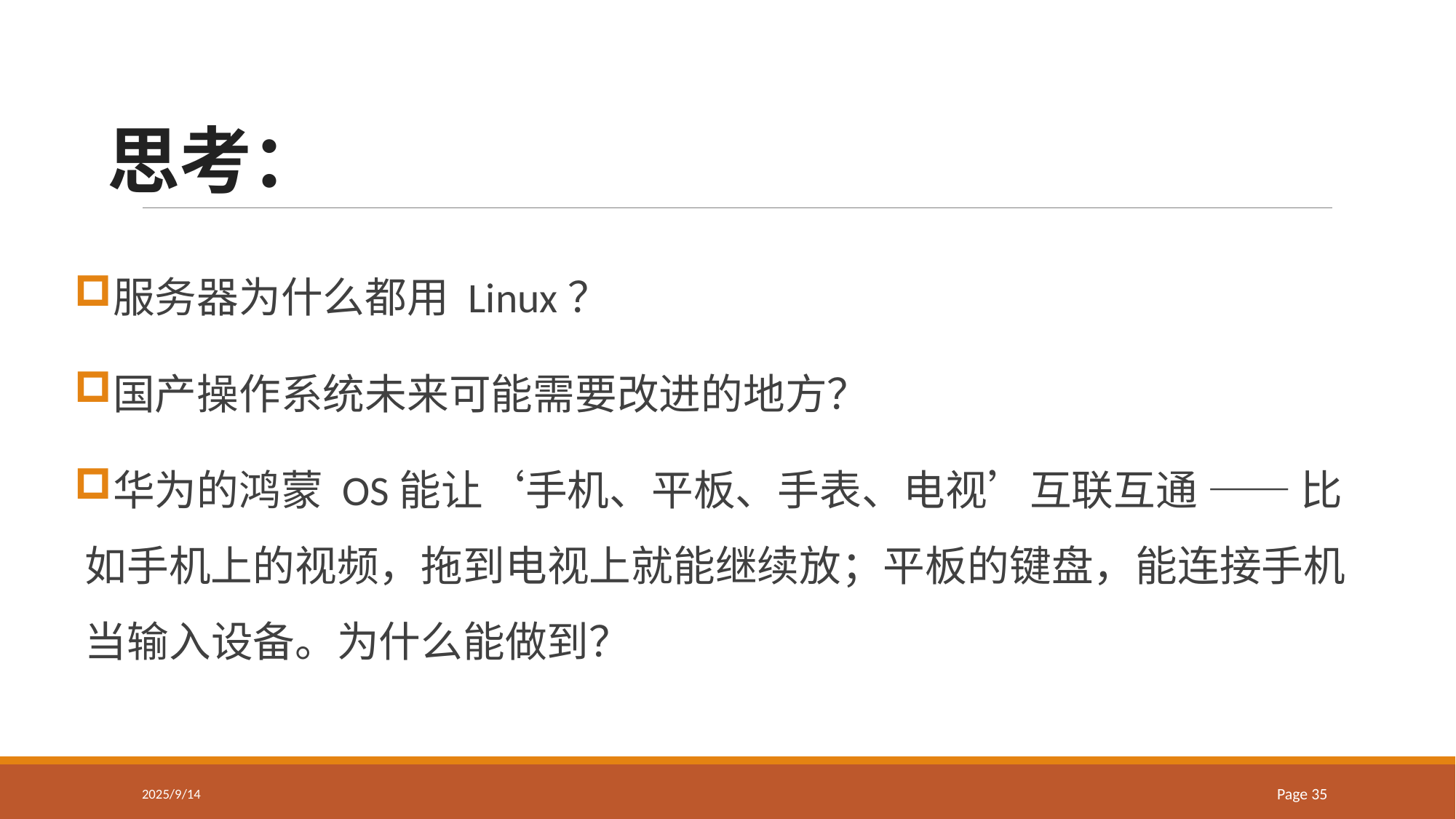

# 思考：
服务器为什么都用 Linux？
国产操作系统未来可能需要改进的地方？
华为的鸿蒙 OS能让‘手机、平板、手表、电视’互联互通 —— 比如手机上的视频，拖到电视上就能继续放；平板的键盘，能连接手机当输入设备。为什么能做到？
2025/9/14

Page 35